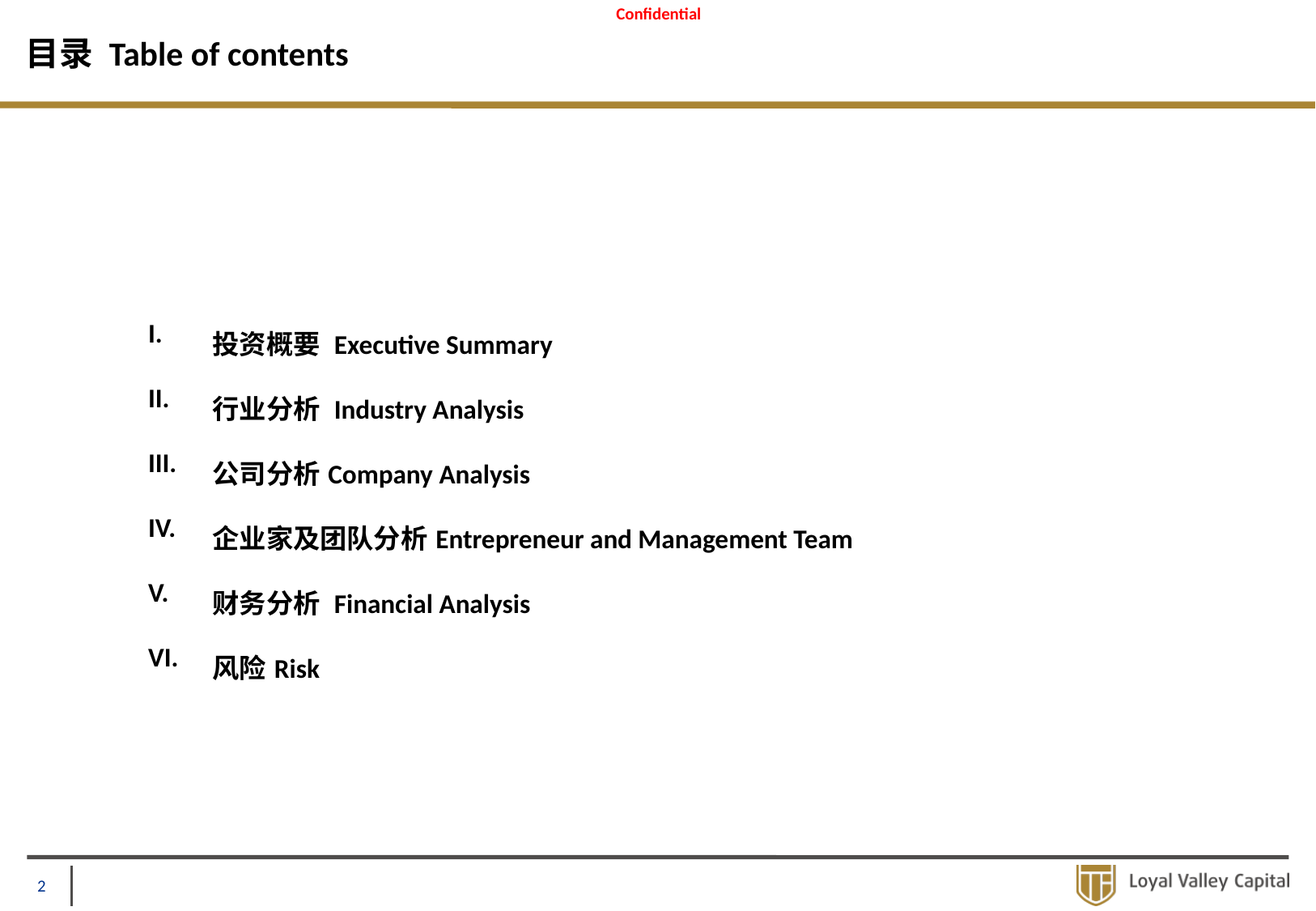

# 目录 Table of contents
|  |  |
| --- | --- |
| I. | 投资概要 Executive Summary |
| II. | 行业分析 Industry Analysis |
| III. | 公司分析Company Analysis |
| IV. | 企业家及团队分析Entrepreneur and Management Team |
| V. | 财务分析 Financial Analysis |
| VI. | 风险Risk |